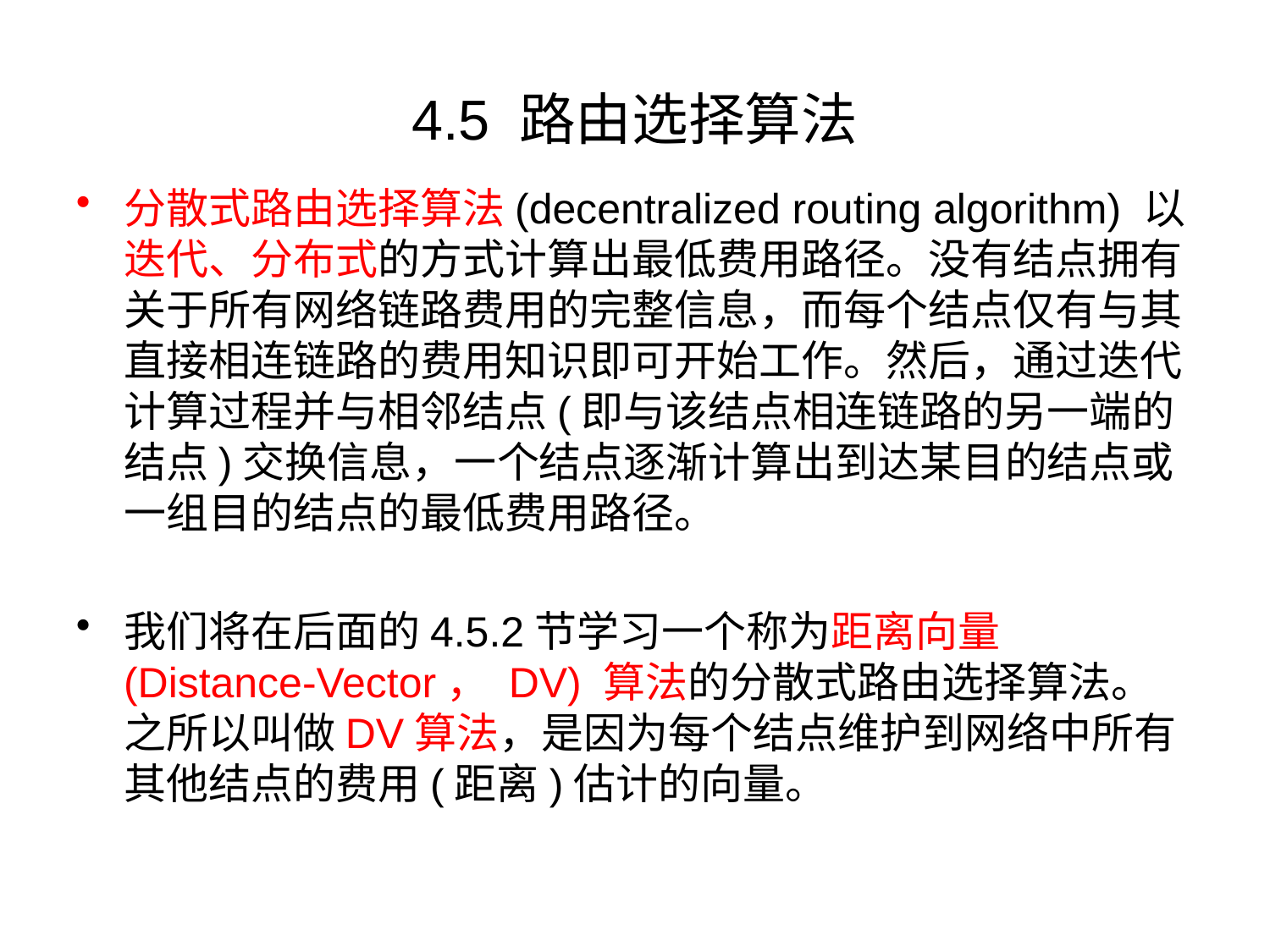

# 4.5 路由选择算法
分散式路由选择算法(decentralized routing algorithm) 以迭代、分布式的方式计算出最低费用路径。没有结点拥有关于所有网络链路费用的完整信息，而每个结点仅有与其直接相连链路的费用知识即可开始工作。然后，通过迭代计算过程并与相邻结点(即与该结点相连链路的另一端的结点)交换信息，一个结点逐渐计算出到达某目的结点或一组目的结点的最低费用路径。

我们将在后面的4.5.2节学习一个称为距离向量(Distance-Vector， DV) 算法的分散式路由选择算法。之所以叫做DV算法，是因为每个结点维护到网络中所有其他结点的费用(距离)估计的向量。